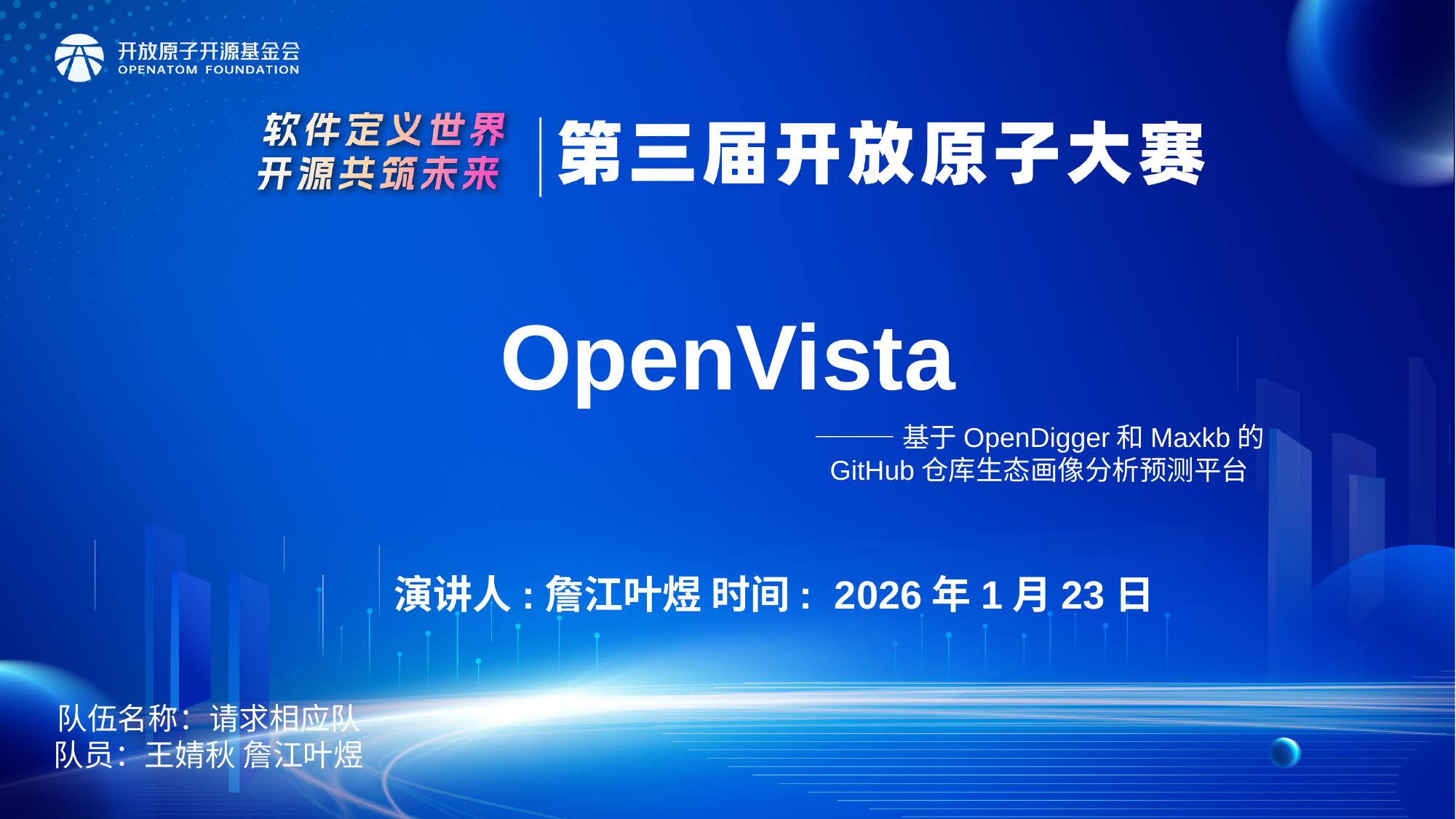

OpenVista
———基于OpenDigger和Maxkb的
GitHub仓库生态画像分析预测平台
演讲人:詹江叶煜 时间:  2026年1月23日
队伍名称：请求相应队
队员：王婧秋 詹江叶煜